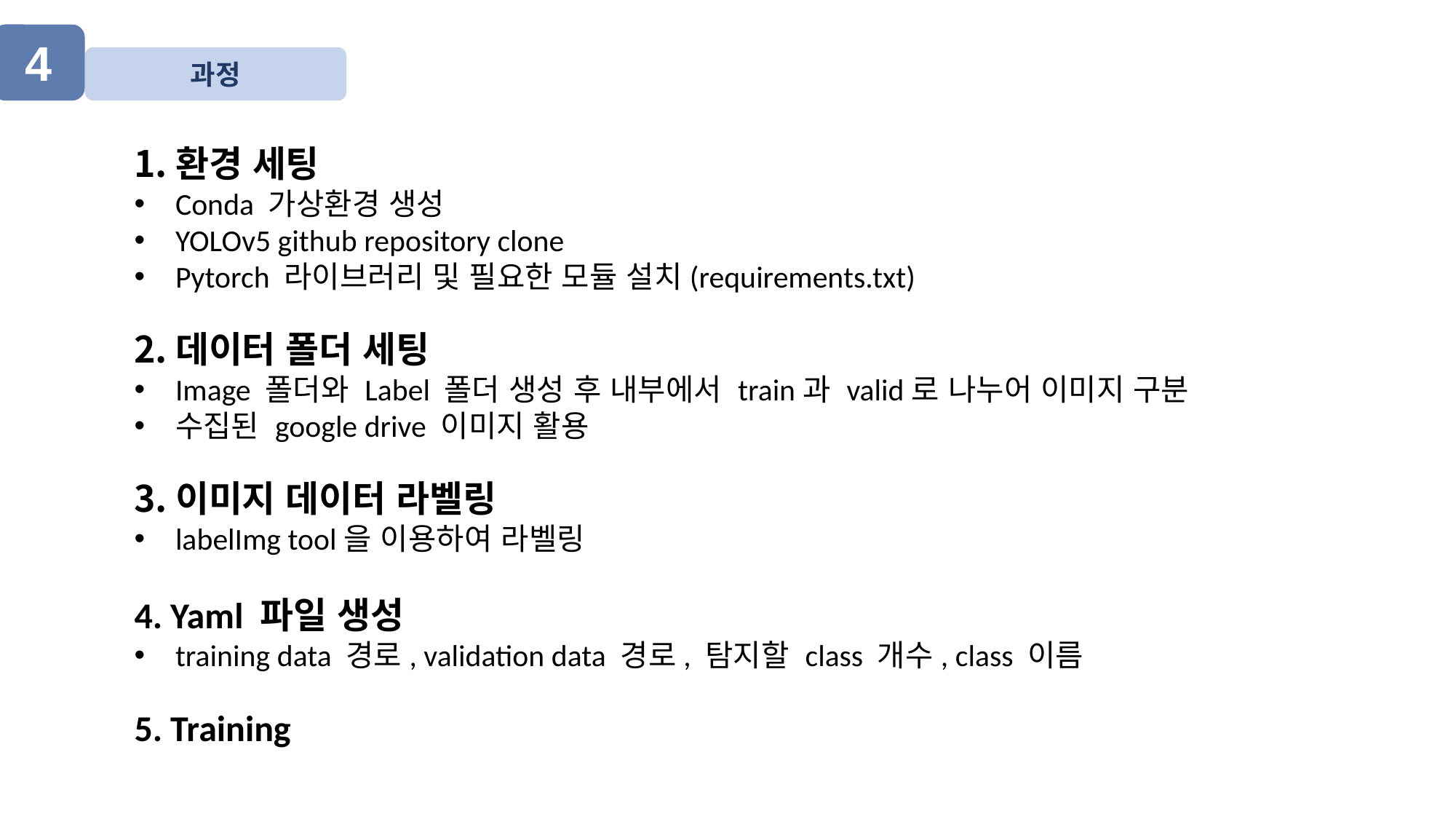

4

과정
환경 세팅
Conda 가상환경 생성
YOLOv5 github repository clone
Pytorch 라이브러리 및 필요한 모듈 설치(requirements.txt)

데이터 폴더 세팅
Image 폴더와 Label 폴더 생성 후 내부에서 train과 valid로 나누어 이미지 구분
수집된 google drive 이미지 활용

이미지 데이터 라벨링
labelImg tool을 이용하여 라벨링

4. Yaml 파일 생성
training data 경로, validation data 경로, 탐지할 class 개수, class 이름

5. Training